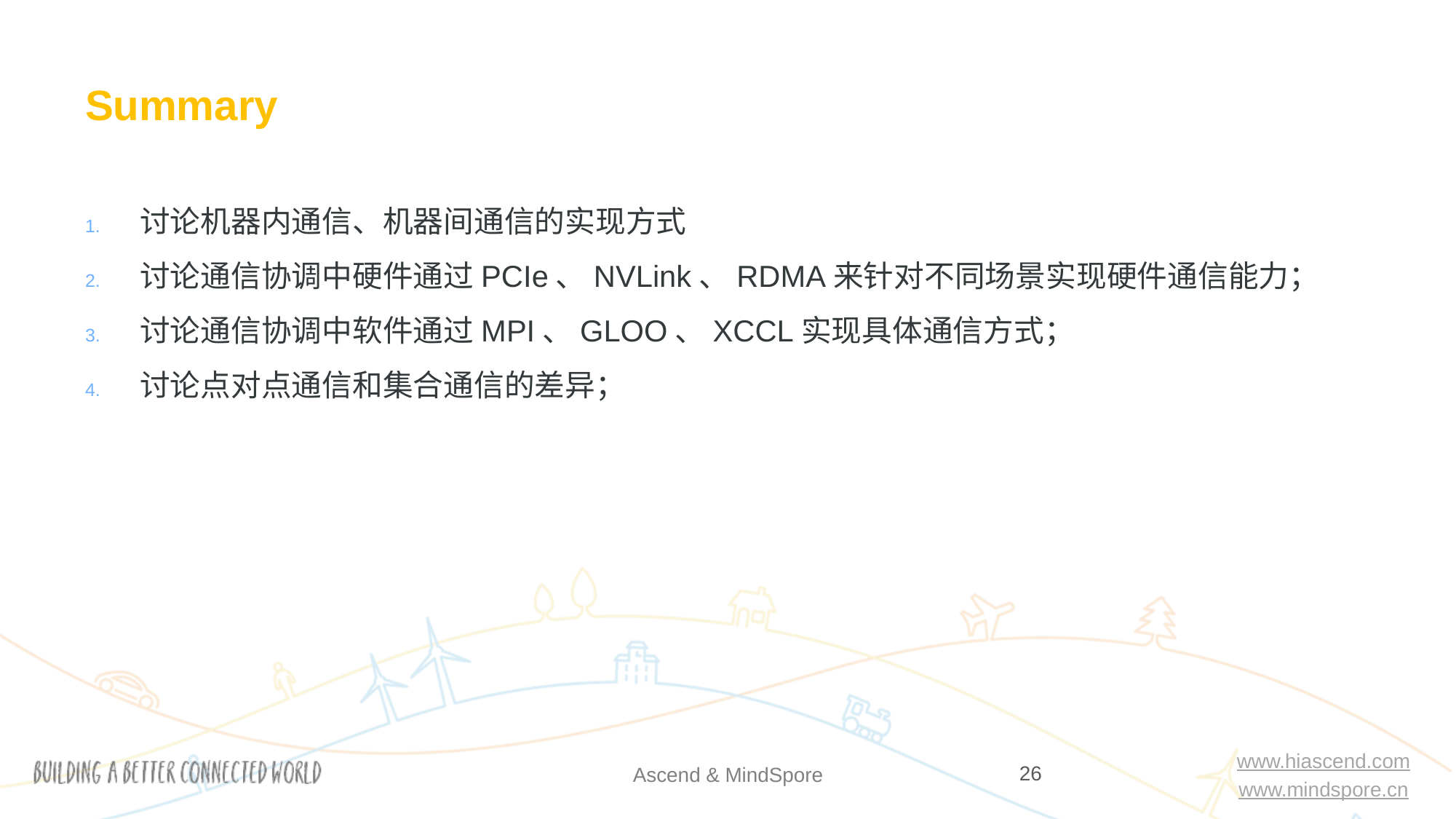

# Summary
讨论机器内通信、机器间通信的实现方式
讨论通信协调中硬件通过PCIe、NVLink、RDMA来针对不同场景实现硬件通信能力；
讨论通信协调中软件通过MPI、GLOO、XCCL实现具体通信方式；
讨论点对点通信和集合通信的差异；